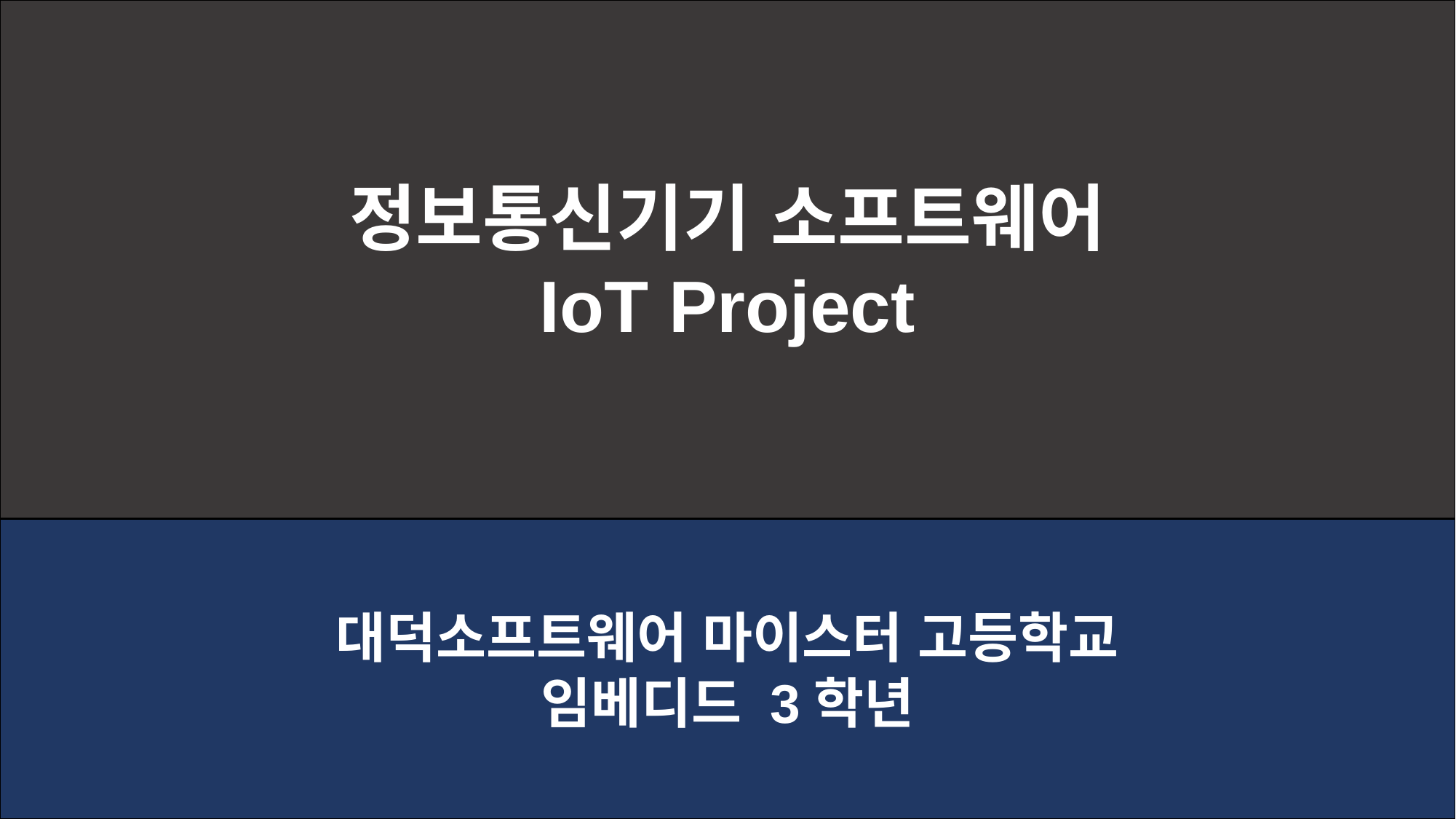

정보통신기기 소프트웨어
IoT Project
대덕소프트웨어 마이스터 고등학교
임베디드 3학년
1